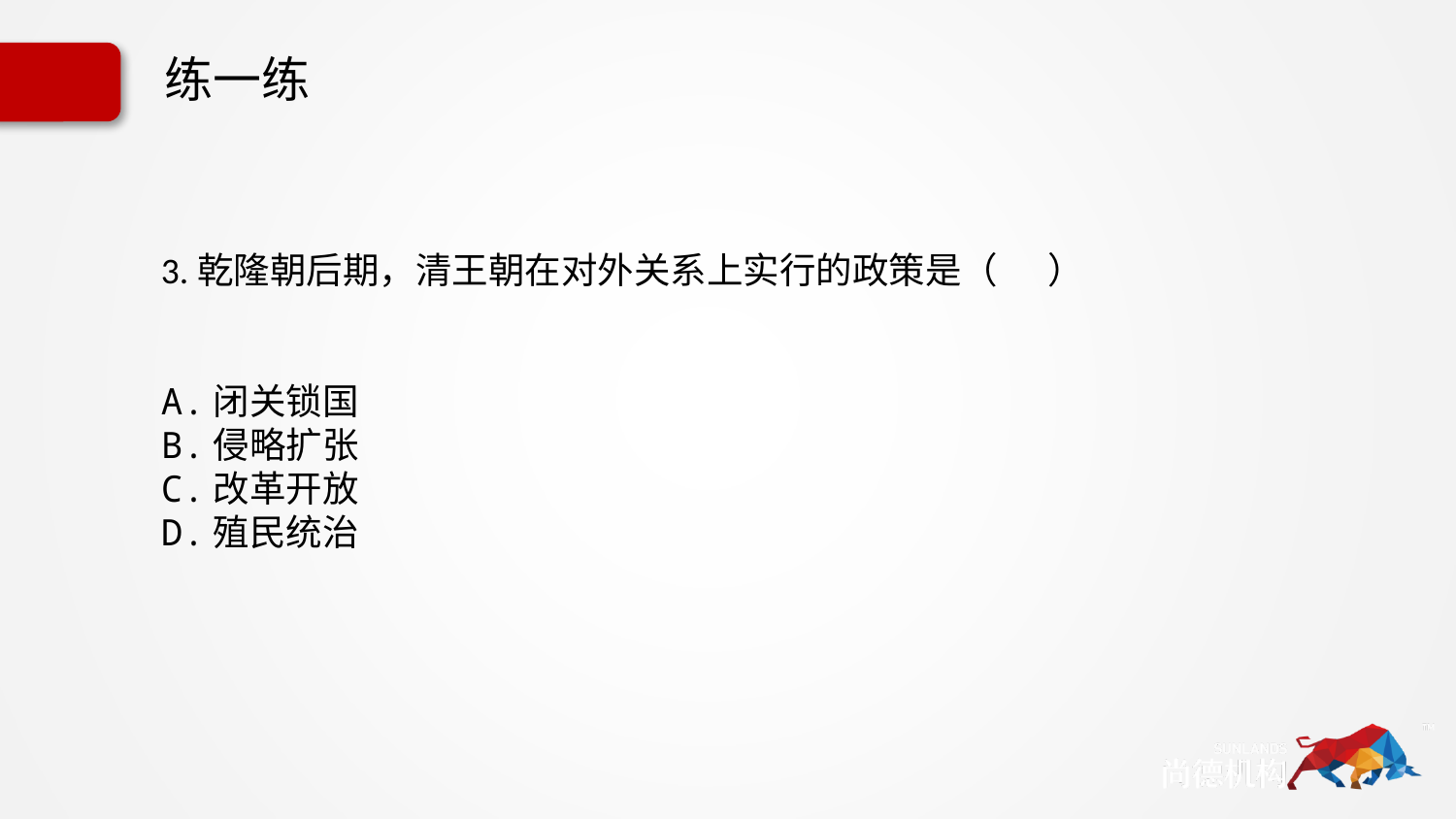

练一练
3.乾隆朝后期，清王朝在对外关系上实行的政策是（      ）

A.闭关锁国
B.侵略扩张
C.改革开放
D.殖民统治